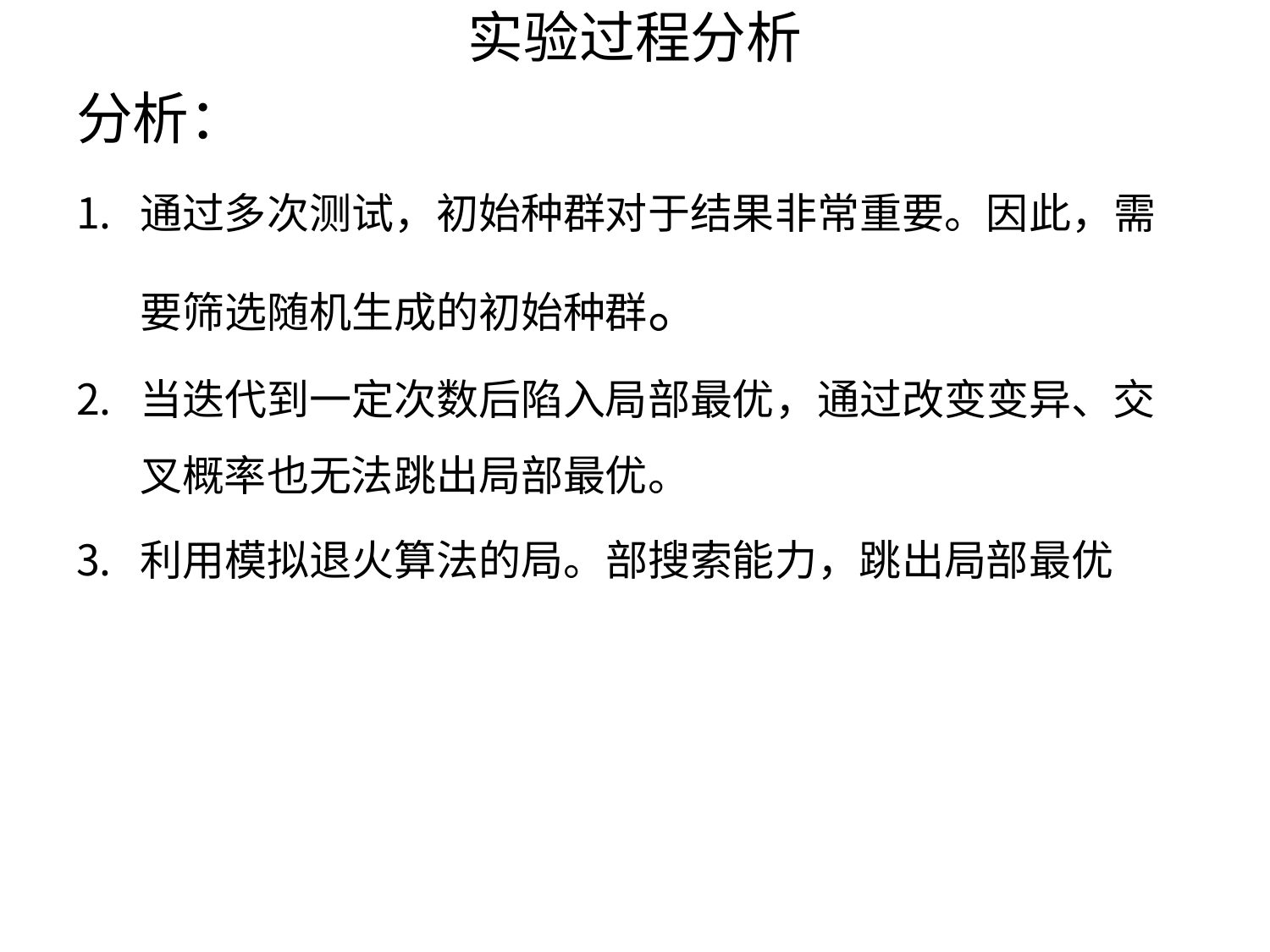

# 实验过程分析
分析：
通过多次测试，初始种群对于结果非常重要。因此，需要筛选随机生成的初始种群。
当迭代到一定次数后陷入局部最优，通过改变变异、交叉概率也无法跳出局部最优。
利用模拟退火算法的局。部搜索能力，跳出局部最优